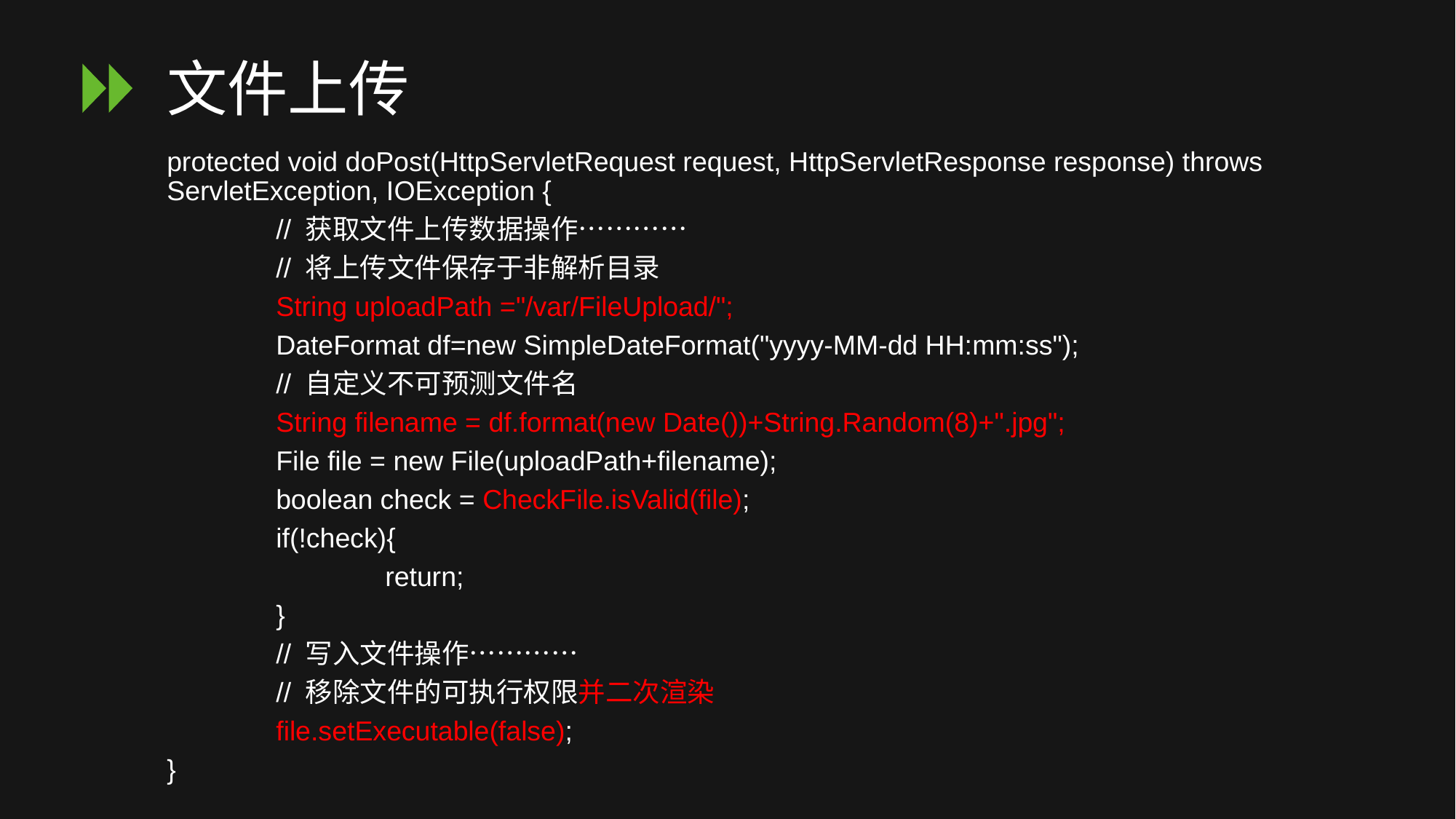

# 文件上传
protected void doPost(HttpServletRequest request, HttpServletResponse response) throws ServletException, IOException {
	// 获取文件上传数据操作…………
	// 将上传文件保存于非解析目录
	String uploadPath ="/var/FileUpload/";
	DateFormat df=new SimpleDateFormat("yyyy-MM-dd HH:mm:ss");
	// 自定义不可预测文件名
	String filename = df.format(new Date())+String.Random(8)+".jpg";
	File file = new File(uploadPath+filename);
	boolean check = CheckFile.isValid(file);
	if(!check){
		return;
	}
	// 写入文件操作…………
	// 移除文件的可执行权限并二次渲染
	file.setExecutable(false);
}